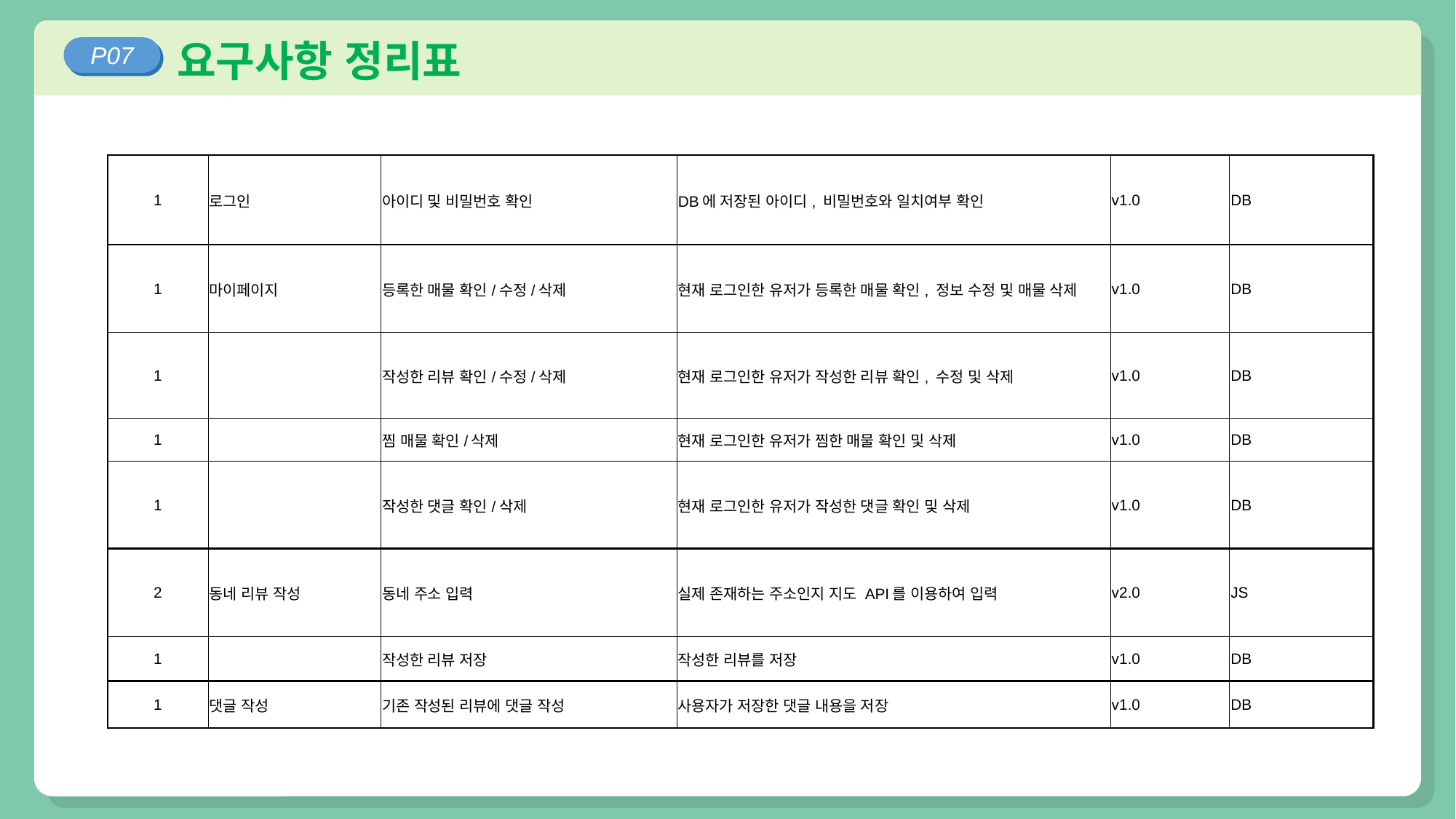

요구사항 정리표
P07
| 1 | 로그인 | 아이디 및 비밀번호 확인 | DB에 저장된 아이디, 비밀번호와 일치여부 확인 | v1.0 | DB |
| --- | --- | --- | --- | --- | --- |
| 1 | 마이페이지 | 등록한 매물 확인/수정/삭제 | 현재 로그인한 유저가 등록한 매물 확인, 정보 수정 및 매물 삭제 | v1.0 | DB |
| 1 |  | 작성한 리뷰 확인/수정/삭제 | 현재 로그인한 유저가 작성한 리뷰 확인, 수정 및 삭제 | v1.0 | DB |
| 1 |  | 찜 매물 확인/삭제 | 현재 로그인한 유저가 찜한 매물 확인 및 삭제 | v1.0 | DB |
| 1 |  | 작성한 댓글 확인/삭제 | 현재 로그인한 유저가 작성한 댓글 확인 및 삭제 | v1.0 | DB |
| 2 | 동네 리뷰 작성 | 동네 주소 입력 | 실제 존재하는 주소인지 지도 API를 이용하여 입력 | v2.0 | JS |
| 1 |  | 작성한 리뷰 저장 | 작성한 리뷰를 저장 | v1.0 | DB |
| 1 | 댓글 작성 | 기존 작성된 리뷰에 댓글 작성 | 사용자가 저장한 댓글 내용을 저장 | v1.0 | DB |